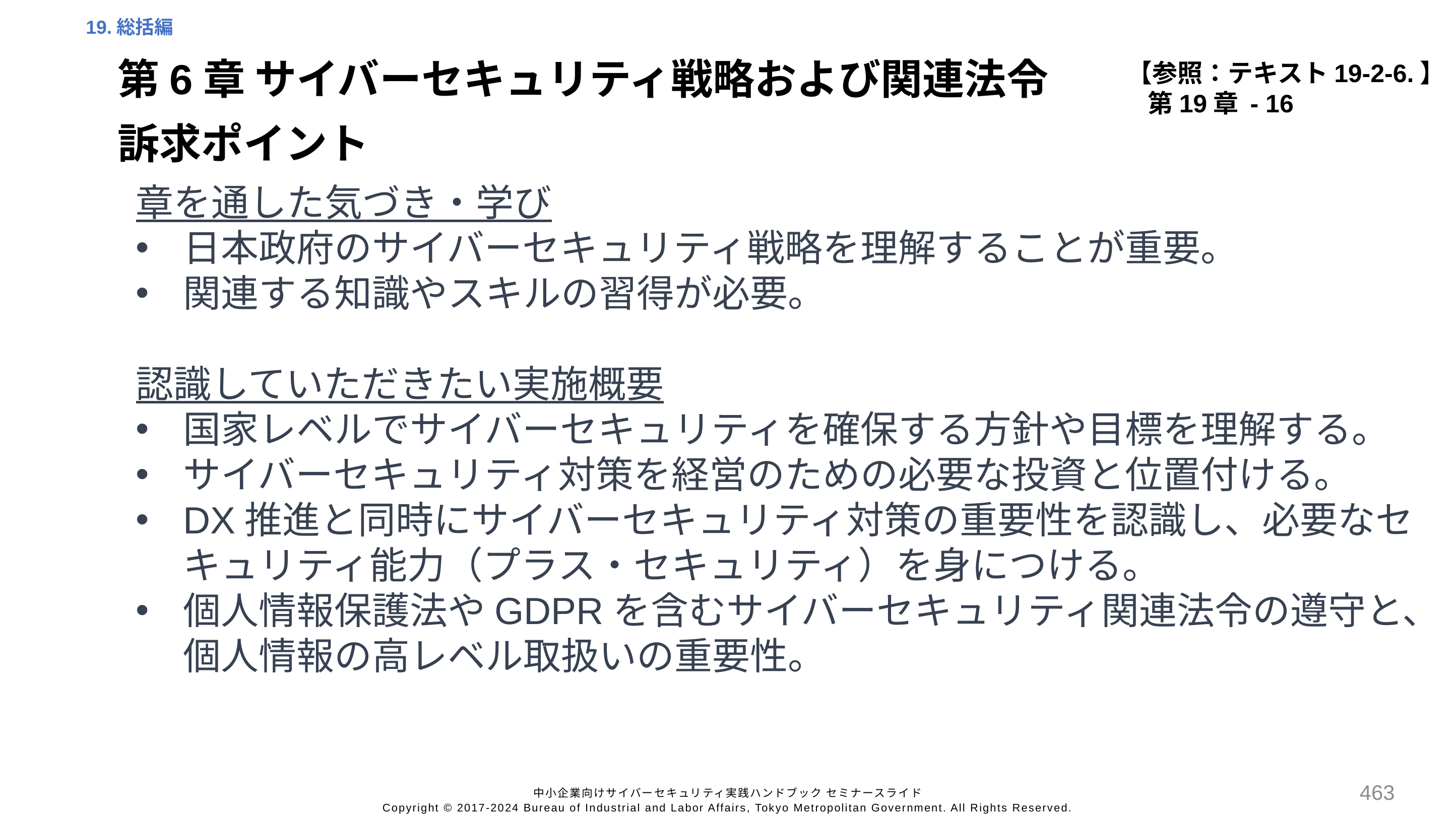

19.総括編
【参照：テキスト19-2-6.】
第19章 - 16
第6章 サイバーセキュリティ戦略および関連法令
訴求ポイント
章を通した気づき・学び
日本政府のサイバーセキュリティ戦略を理解することが重要。
関連する知識やスキルの習得が必要。

認識していただきたい実施概要
国家レベルでサイバーセキュリティを確保する方針や目標を理解する。
サイバーセキュリティ対策を経営のための必要な投資と位置付ける。
DX推進と同時にサイバーセキュリティ対策の重要性を認識し、必要なセキュリティ能力（プラス・セキュリティ）を身につける。
個人情報保護法やGDPRを含むサイバーセキュリティ関連法令の遵守と、個人情報の高レベル取扱いの重要性。
463